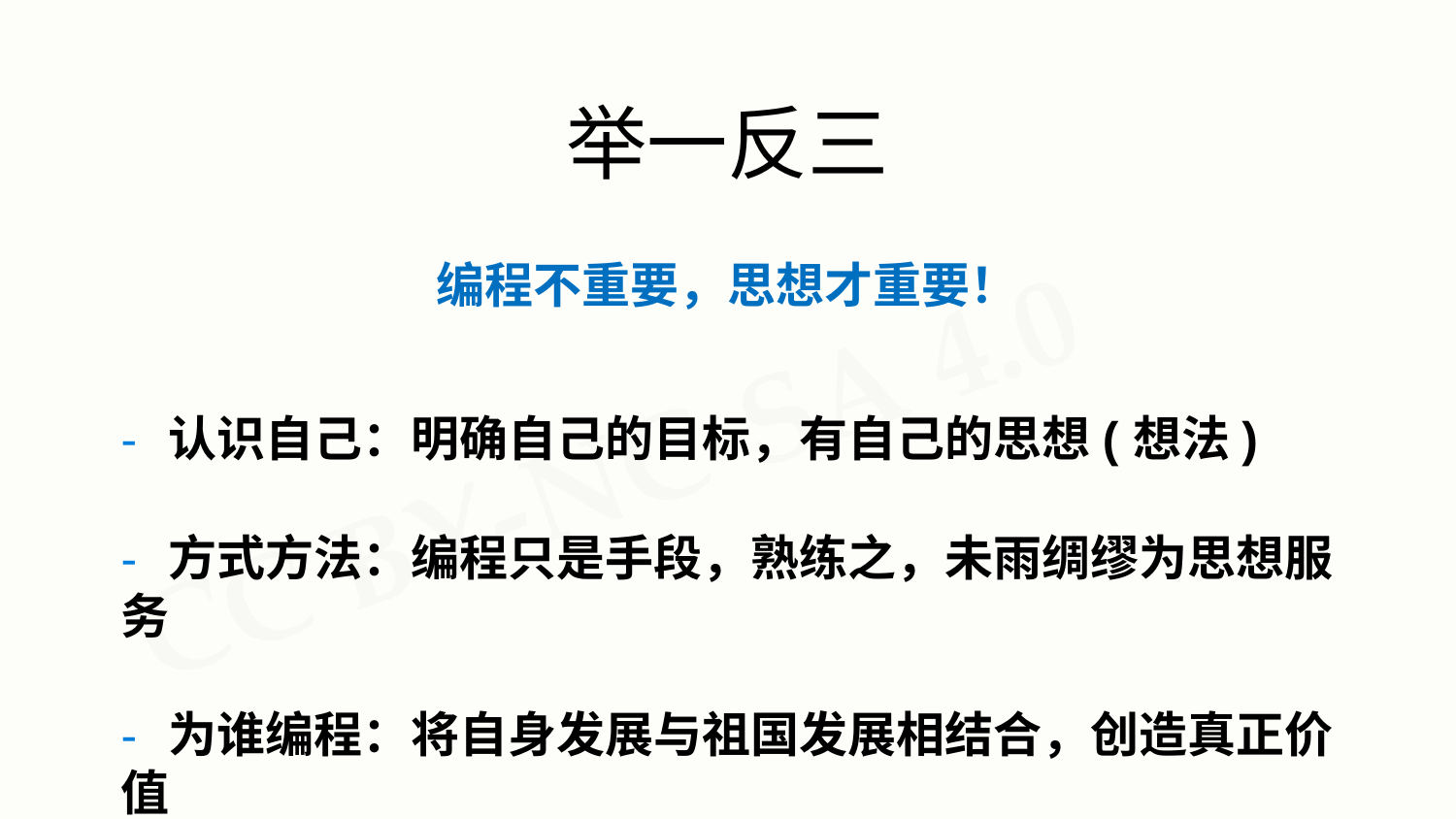

# 举一反三
编程不重要，思想才重要！

- 认识自己：明确自己的目标，有自己的思想(想法)

- 方式方法：编程只是手段，熟练之，未雨绸缪为思想服务

- 为谁编程：将自身发展与祖国发展相结合，创造真正价值